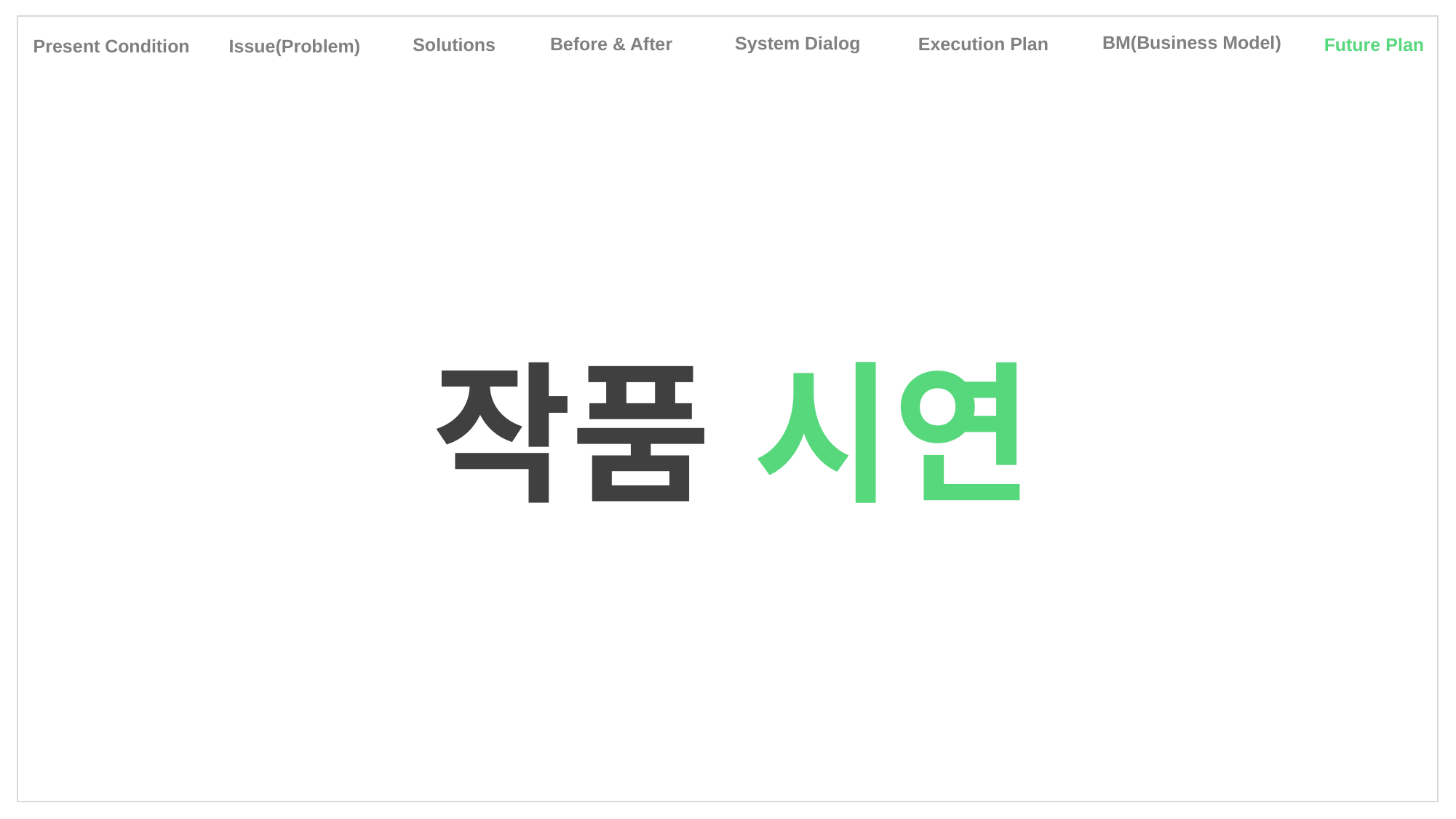

BM(Business Model)
System Dialog
Before & After
Execution Plan
Solutions
Future Plan
Present Condition
Issue(Problem)
작품 시연